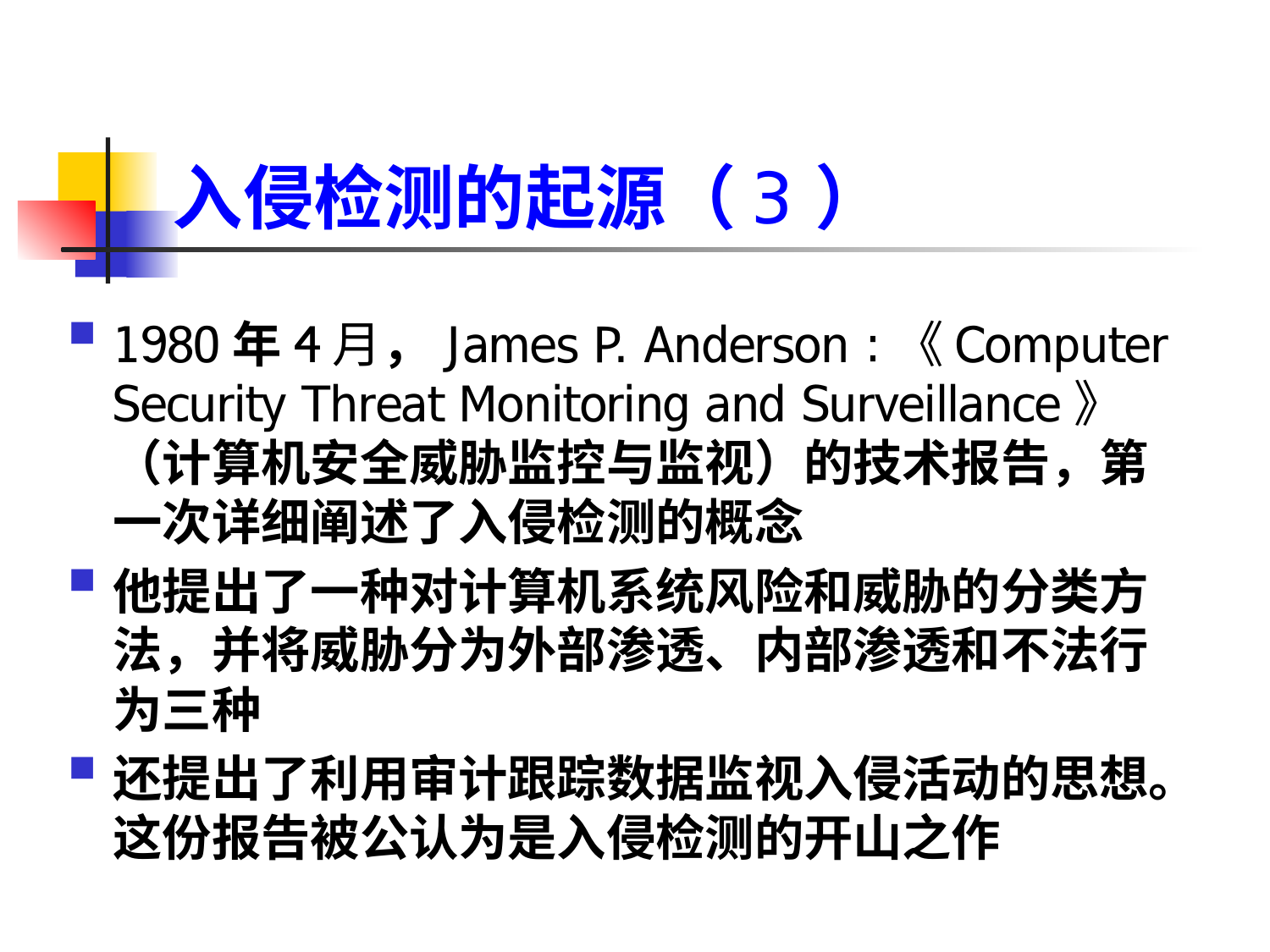

# 入侵检测的起源（3）
1980年4月，James P. Anderson :《Computer Security Threat Monitoring and Surveillance》（计算机安全威胁监控与监视）的技术报告，第一次详细阐述了入侵检测的概念
他提出了一种对计算机系统风险和威胁的分类方法，并将威胁分为外部渗透、内部渗透和不法行为三种
还提出了利用审计跟踪数据监视入侵活动的思想。这份报告被公认为是入侵检测的开山之作